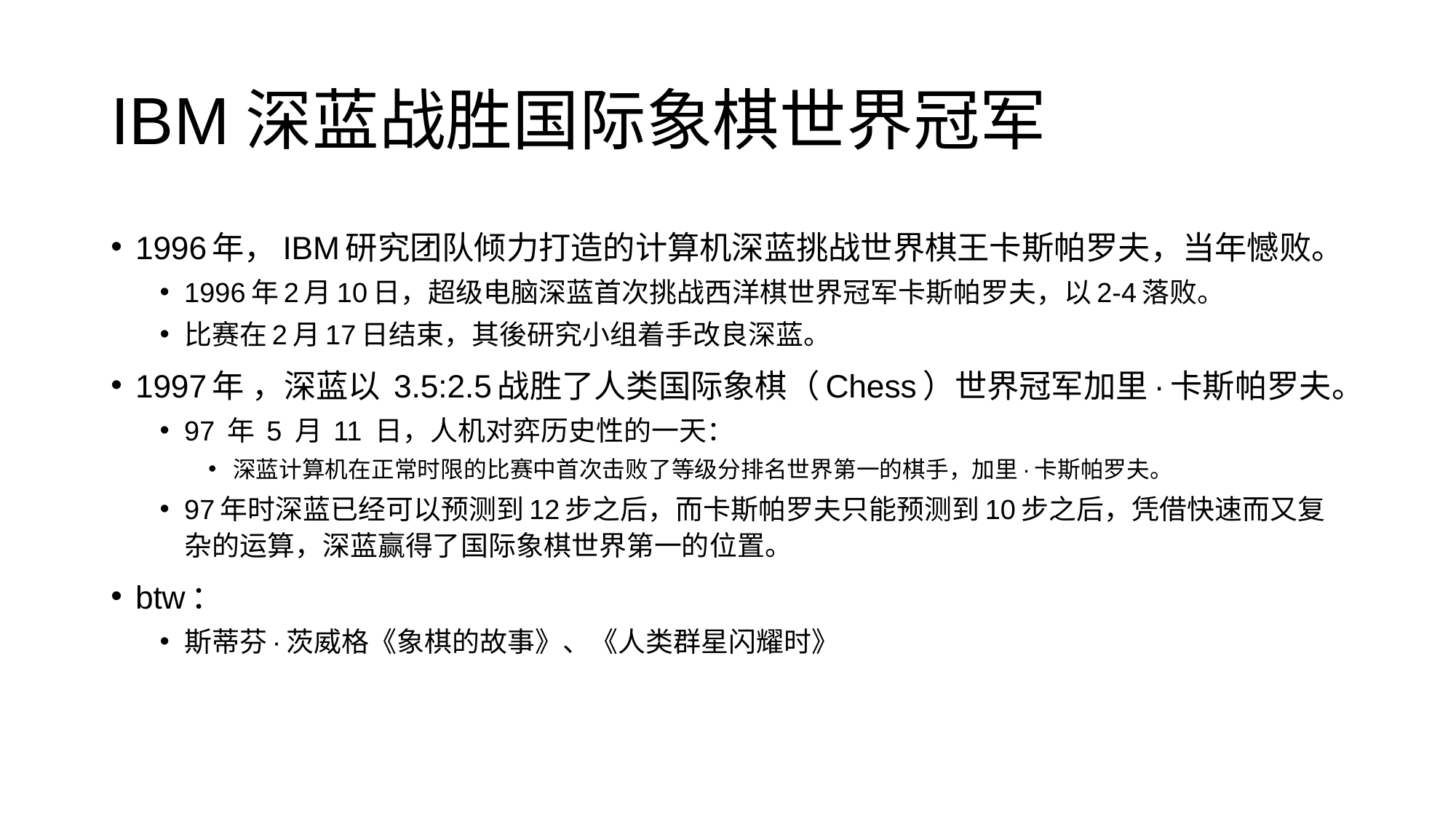

# IBM深蓝战胜国际象棋世界冠军
1996年，IBM研究团队倾力打造的计算机深蓝挑战世界棋王卡斯帕罗夫，当年憾败。
1996年2月10日，超级电脑深蓝首次挑战西洋棋世界冠军卡斯帕罗夫，以2-4落败。
比赛在2月17日结束，其後研究小组着手改良深蓝。
1997年 ，深蓝以 3.5:2.5战胜了人类国际象棋（Chess）世界冠军加里·卡斯帕罗夫。
97 年 5 月 11 日，人机对弈历史性的一天：
深蓝计算机在正常时限的比赛中首次击败了等级分排名世界第一的棋手，加里·卡斯帕罗夫。
97年时深蓝已经可以预测到12步之后，而卡斯帕罗夫只能预测到10步之后，凭借快速而又复杂的运算，深蓝赢得了国际象棋世界第一的位置。
btw：
斯蒂芬·茨威格《象棋的故事》、《人类群星闪耀时》